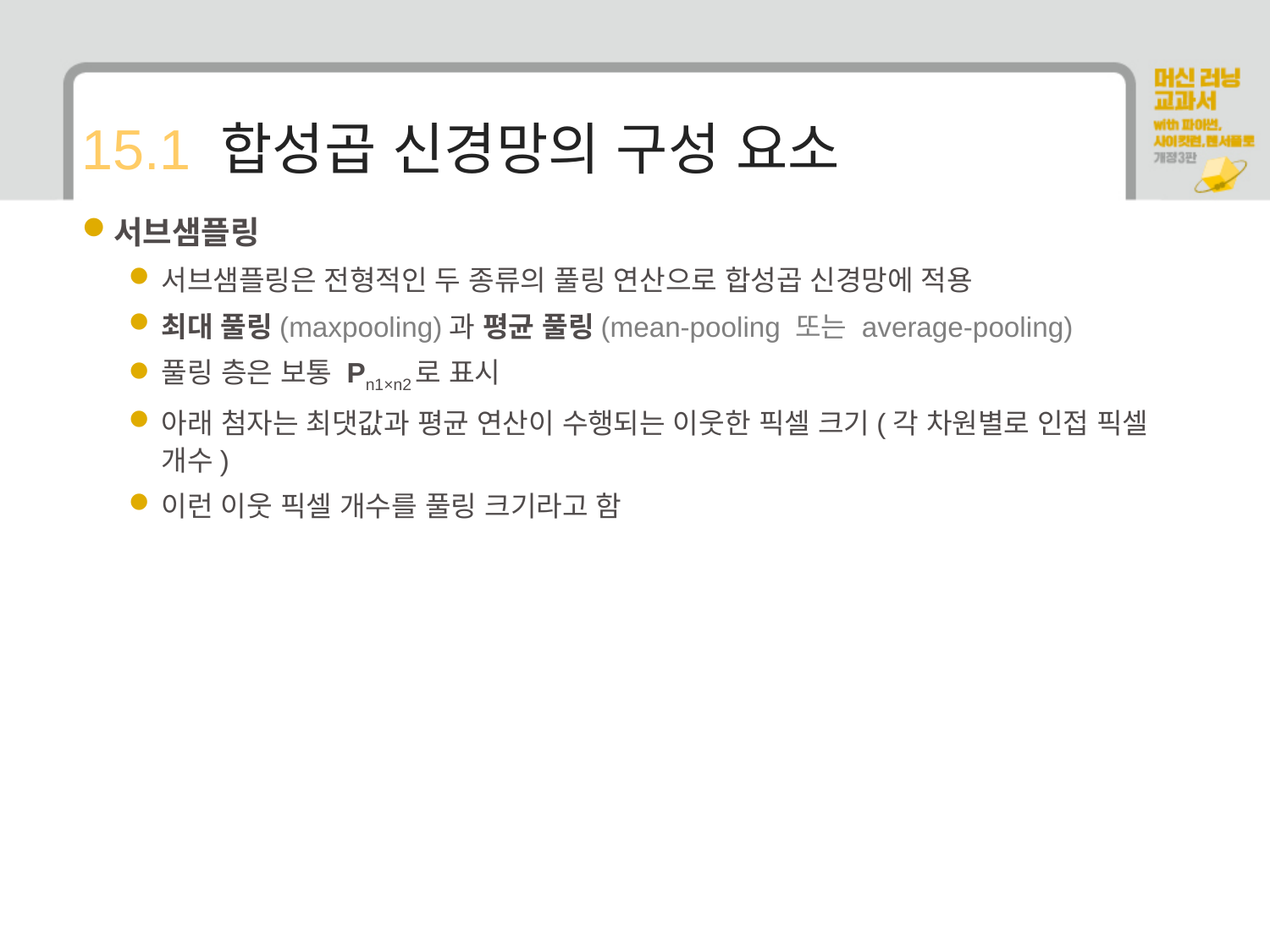

# 15.1 합성곱 신경망의 구성 요소
서브샘플링
서브샘플링은 전형적인 두 종류의 풀링 연산으로 합성곱 신경망에 적용
최대 풀링(maxpooling)과 평균 풀링(mean-pooling 또는 average-pooling)
풀링 층은 보통 Pn1×n2로 표시
아래 첨자는 최댓값과 평균 연산이 수행되는 이웃한 픽셀 크기(각 차원별로 인접 픽셀 개수)
이런 이웃 픽셀 개수를 풀링 크기라고 함